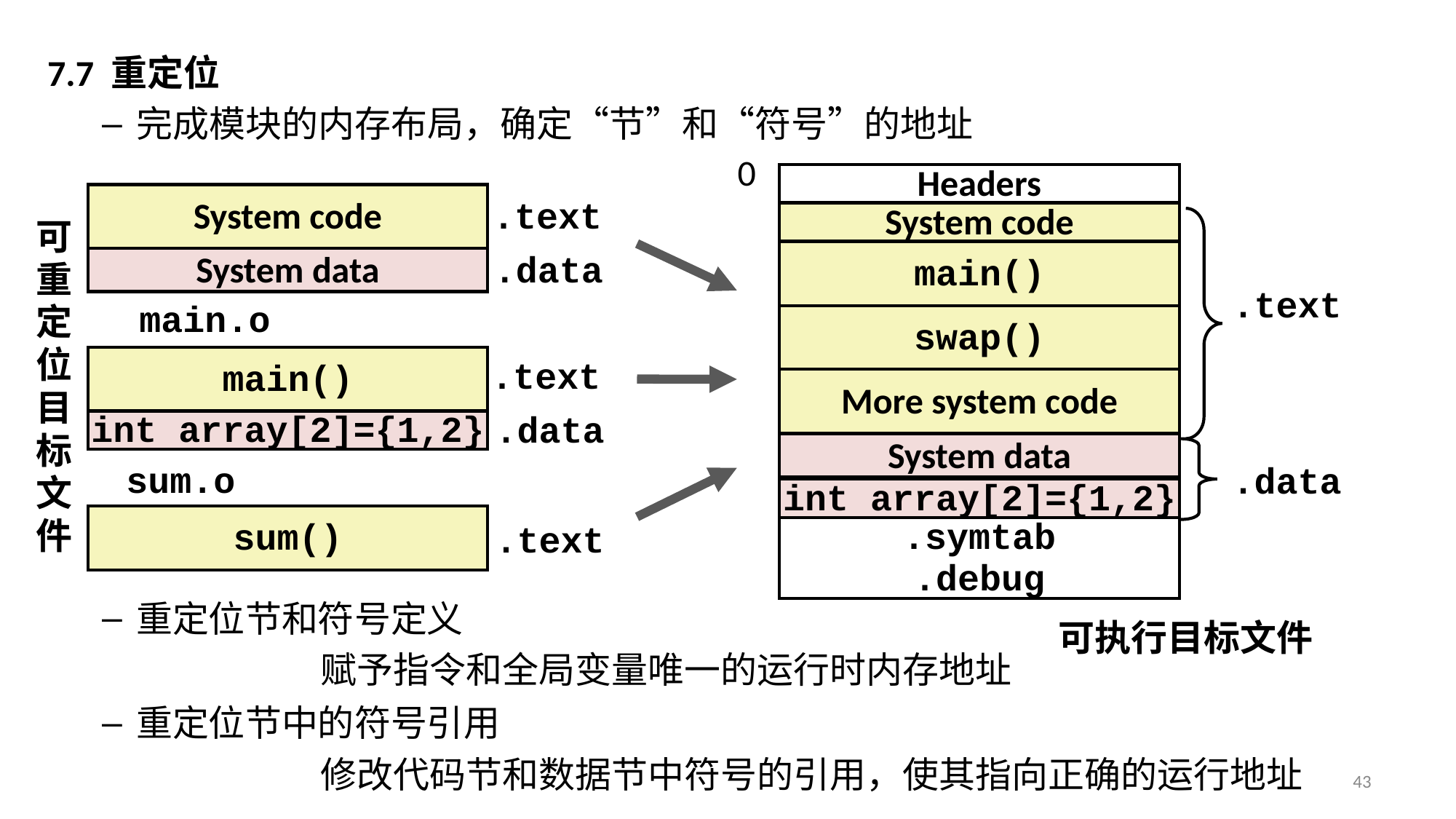

7.7 重定位
完成模块的内存布局，确定“节”和“符号”的地址

0
Headers
System code
.text
System code

可重定位目标文件
main()

.data
System data
.text
main.o
swap()
main()
.text
More system code

.data
int array[2]={1,2}
System data

sum.o
.data

int array[2]={1,2}
sum()
.text
.symtab
.debug
重定位节和符号定义
		赋予指令和全局变量唯一的运行时内存地址
重定位节中的符号引用
		修改代码节和数据节中符号的引用，使其指向正确的运行地址
可执行目标文件
43